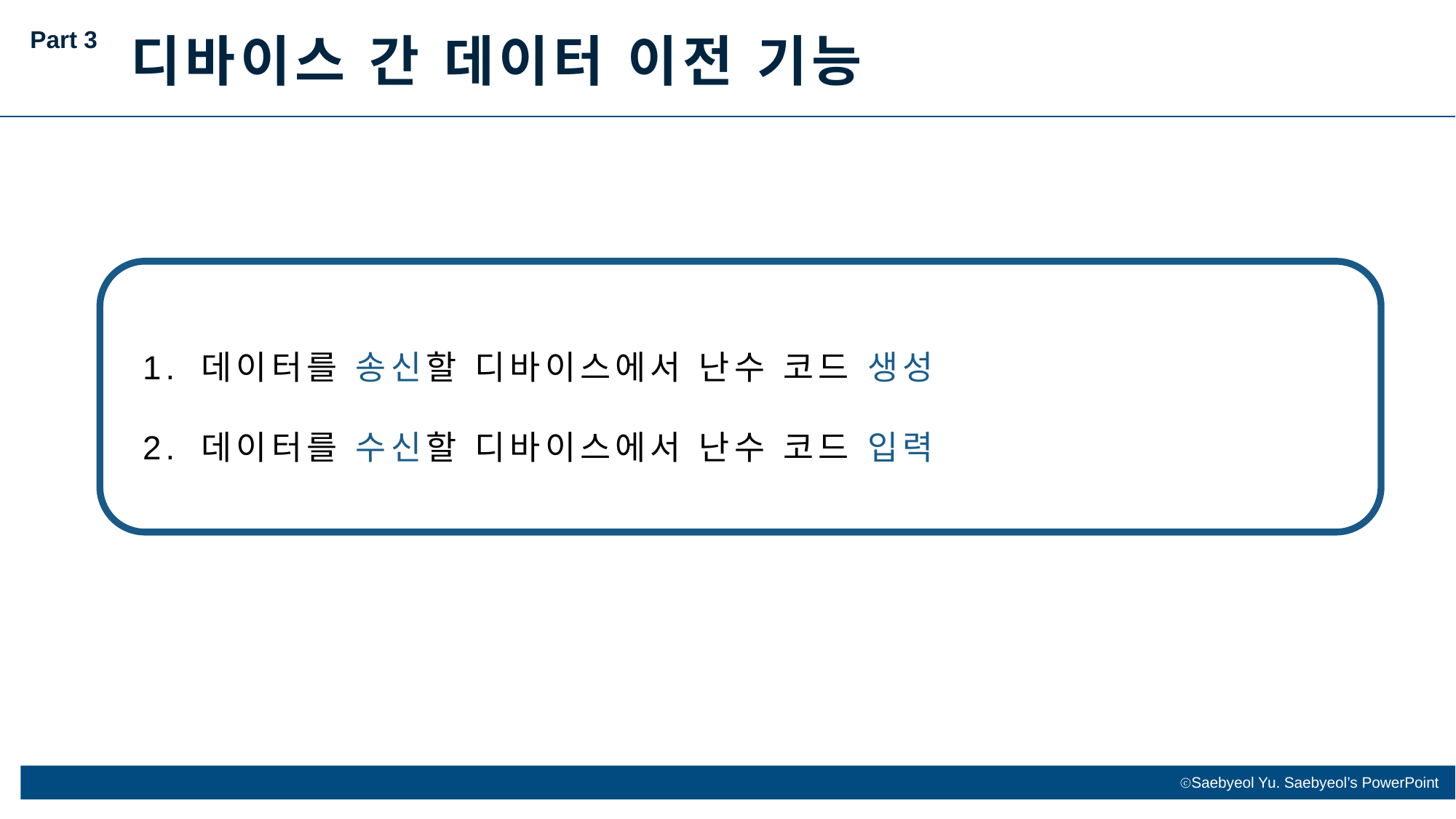

Part 3
디바이스 간 데이터 이전 기능

1. 데이터를 송신할 디바이스에서 난수 코드 생성
2. 데이터를 수신할 디바이스에서 난수 코드 입력